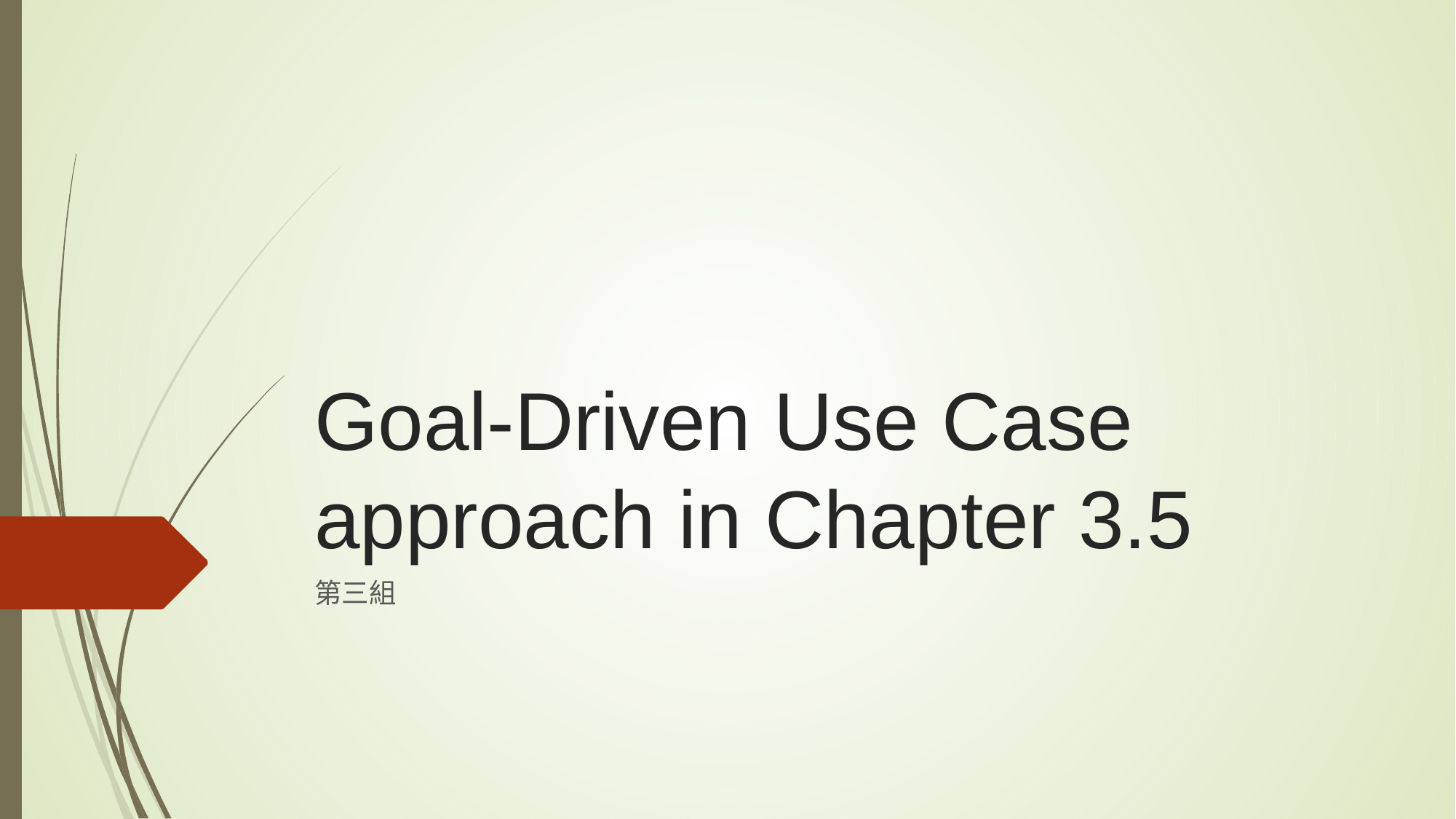

# Goal-Driven Use Case approach in Chapter 3.5
1
第三組